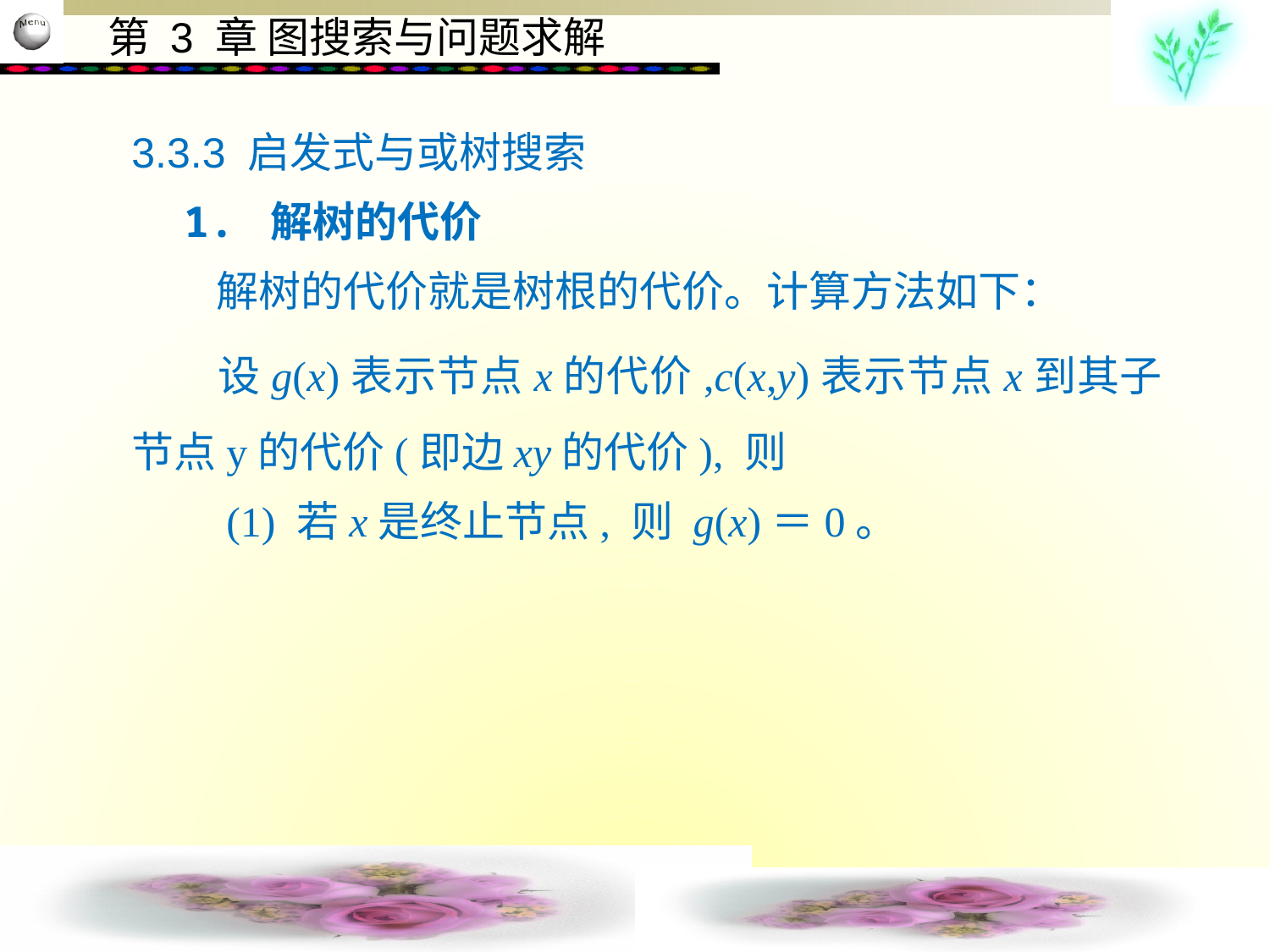

3.3.3 启发式与或树搜索
　1. 解树的代价
　　解树的代价就是树根的代价。计算方法如下：
　　设g(x)表示节点x的代价,c(x,y)表示节点x到其子节点y的代价(即边xy的代价), 则
　　(1) 若x是终止节点, 则 g(x)＝0。